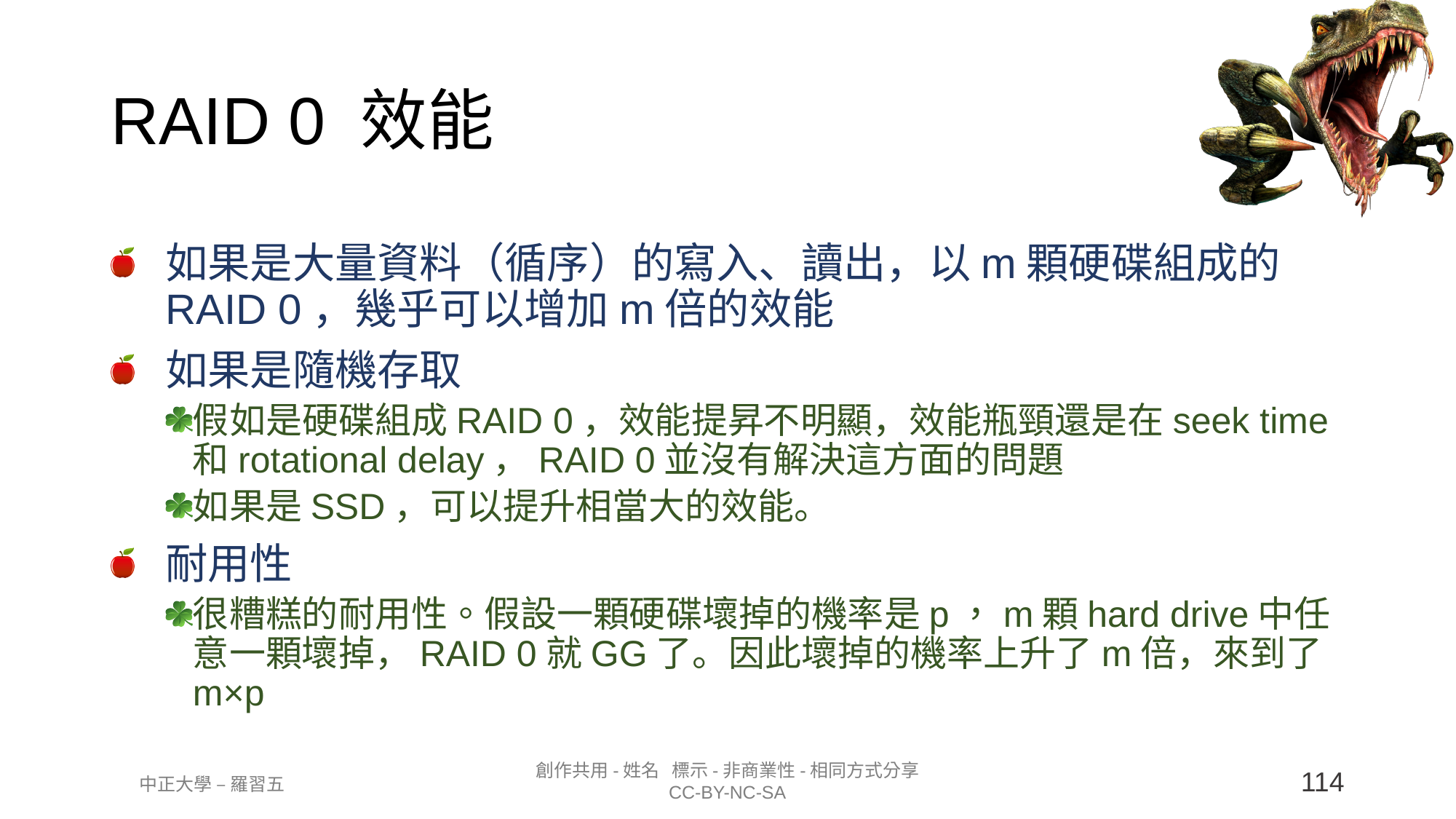

# RAID 0 效能
如果是大量資料（循序）的寫入、讀出，以m顆硬碟組成的RAID 0，幾乎可以增加m倍的效能
如果是隨機存取
假如是硬碟組成RAID 0，效能提昇不明顯，效能瓶頸還是在seek time和rotational delay，RAID 0並沒有解決這方面的問題
如果是SSD，可以提升相當大的效能。
耐用性
很糟糕的耐用性。假設一顆硬碟壞掉的機率是p，m顆hard drive中任意一顆壞掉，RAID 0就GG了。因此壞掉的機率上升了m倍，來到了m×p